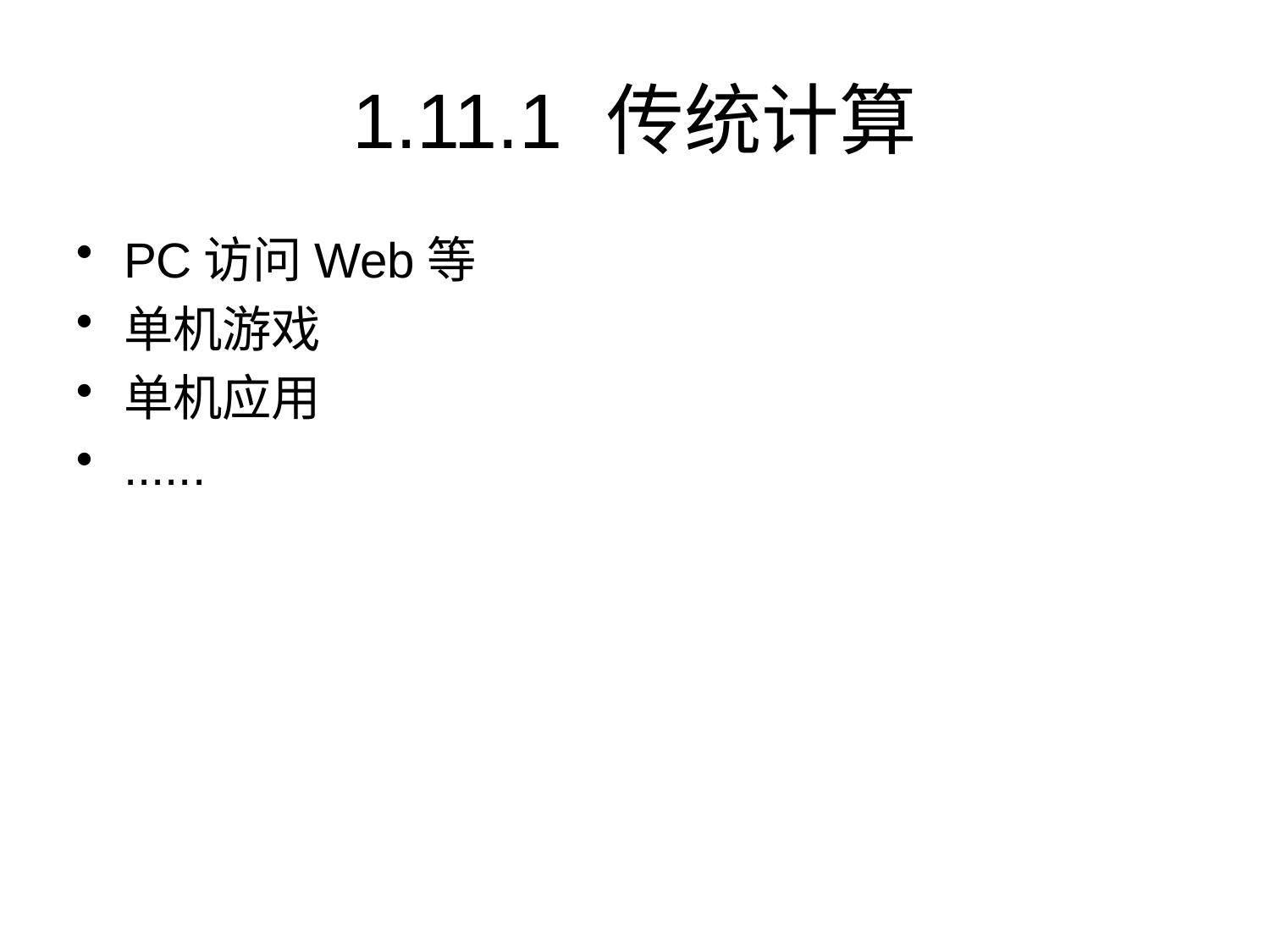

# 1.11.1	传统计算
PC访问Web等
单机游戏
单机应用
......